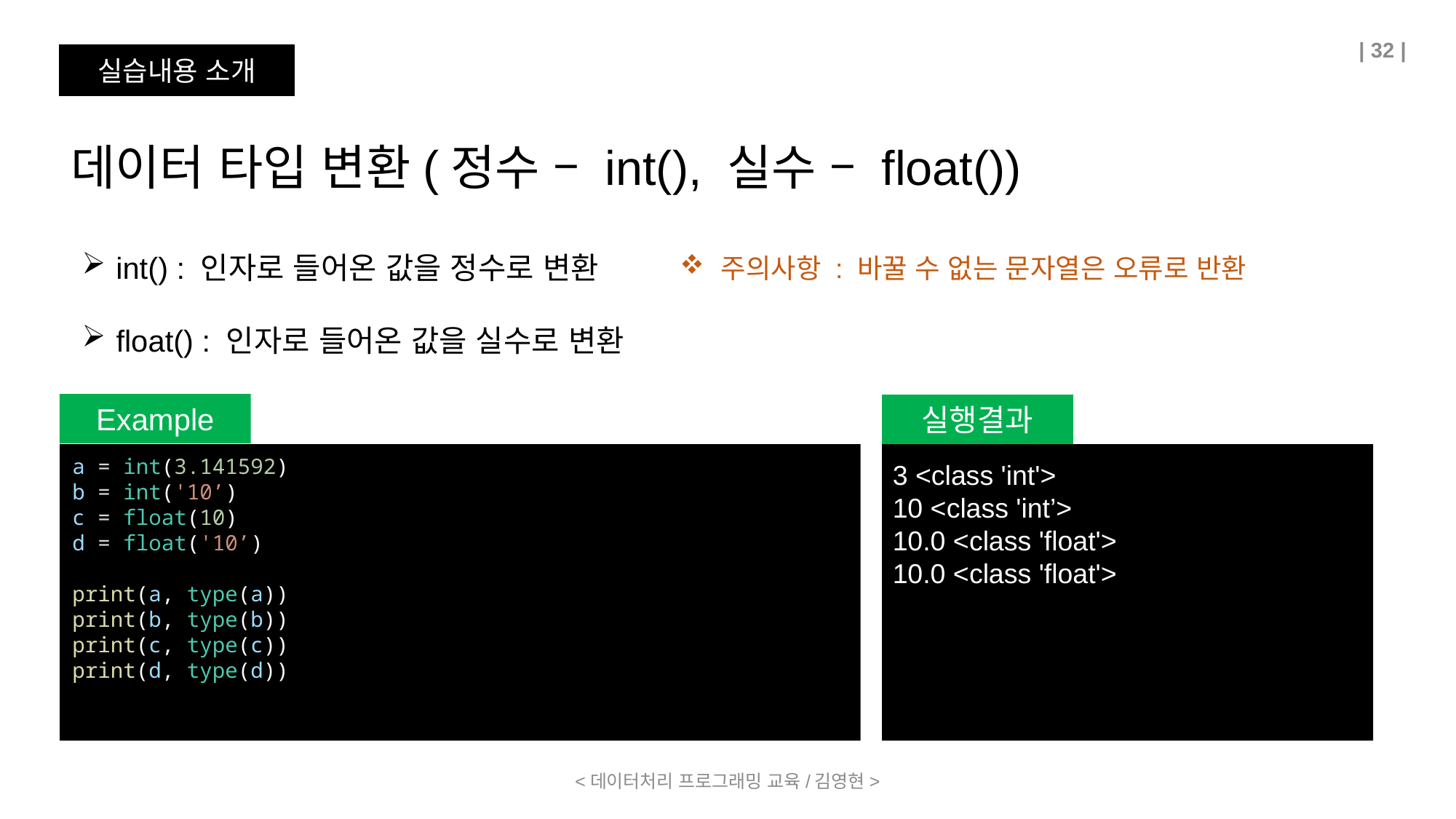

| 32 |
실습내용 소개
데이터 타입 변환(정수 – int(), 실수 – float())
int() : 인자로 들어온 값을 정수로 변환
float() : 인자로 들어온 값을 실수로 변환

주의사항 : 바꿀 수 없는 문자열은 오류로 반환
Example
실행결과

a = int(3.141592)
b = int('10’)
c = float(10)
d = float('10’)

print(a, type(a))
print(b, type(b))
print(c, type(c))
print(d, type(d))
3 <class 'int'>
10 <class 'int’>
10.0 <class 'float'>
10.0 <class 'float'>

<데이터처리 프로그래밍 교육/김영현>